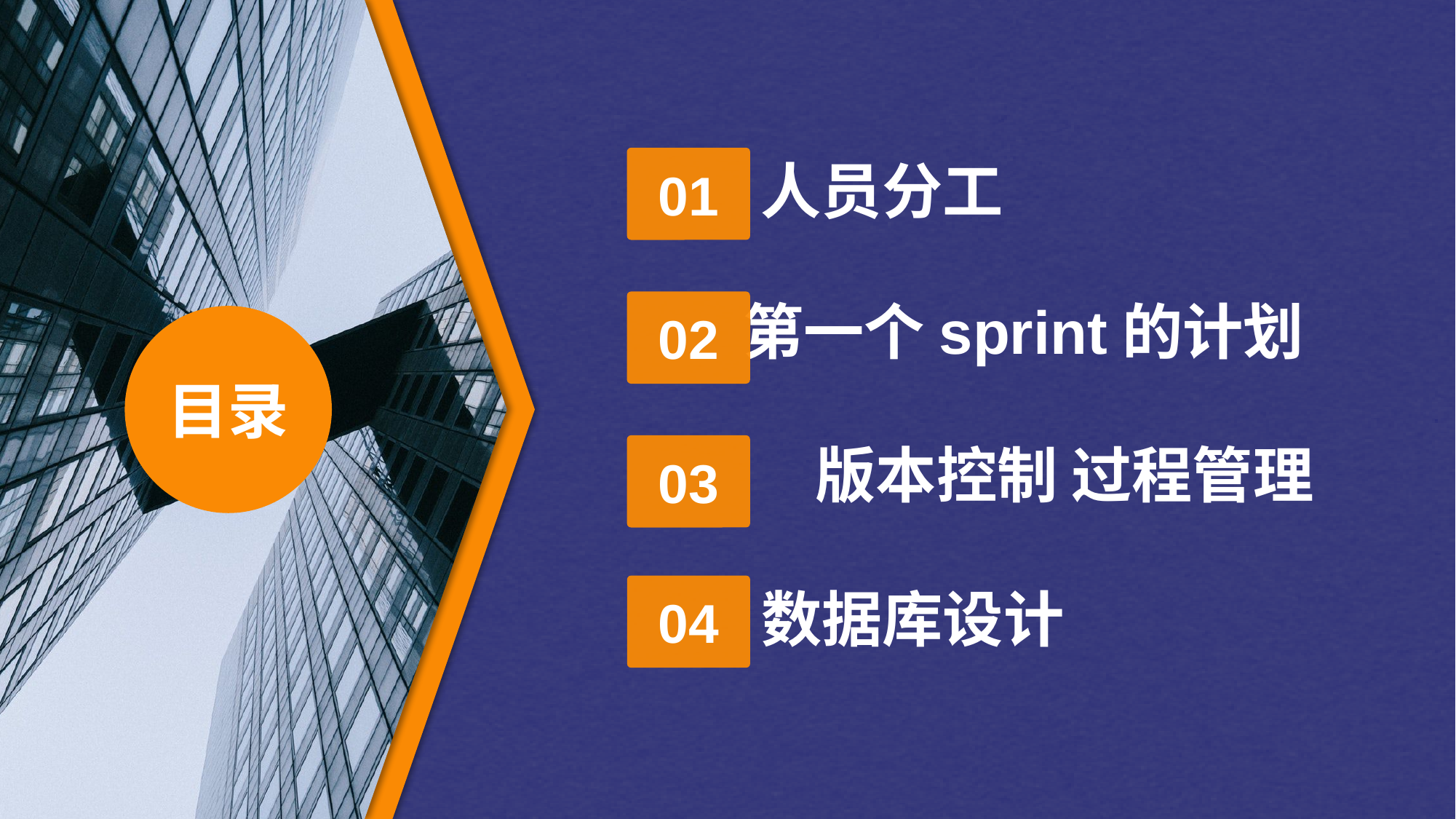

01
人员分工

第一个sprint的计划

02
版本控制 过程管理

03
04
数据库设计

目录